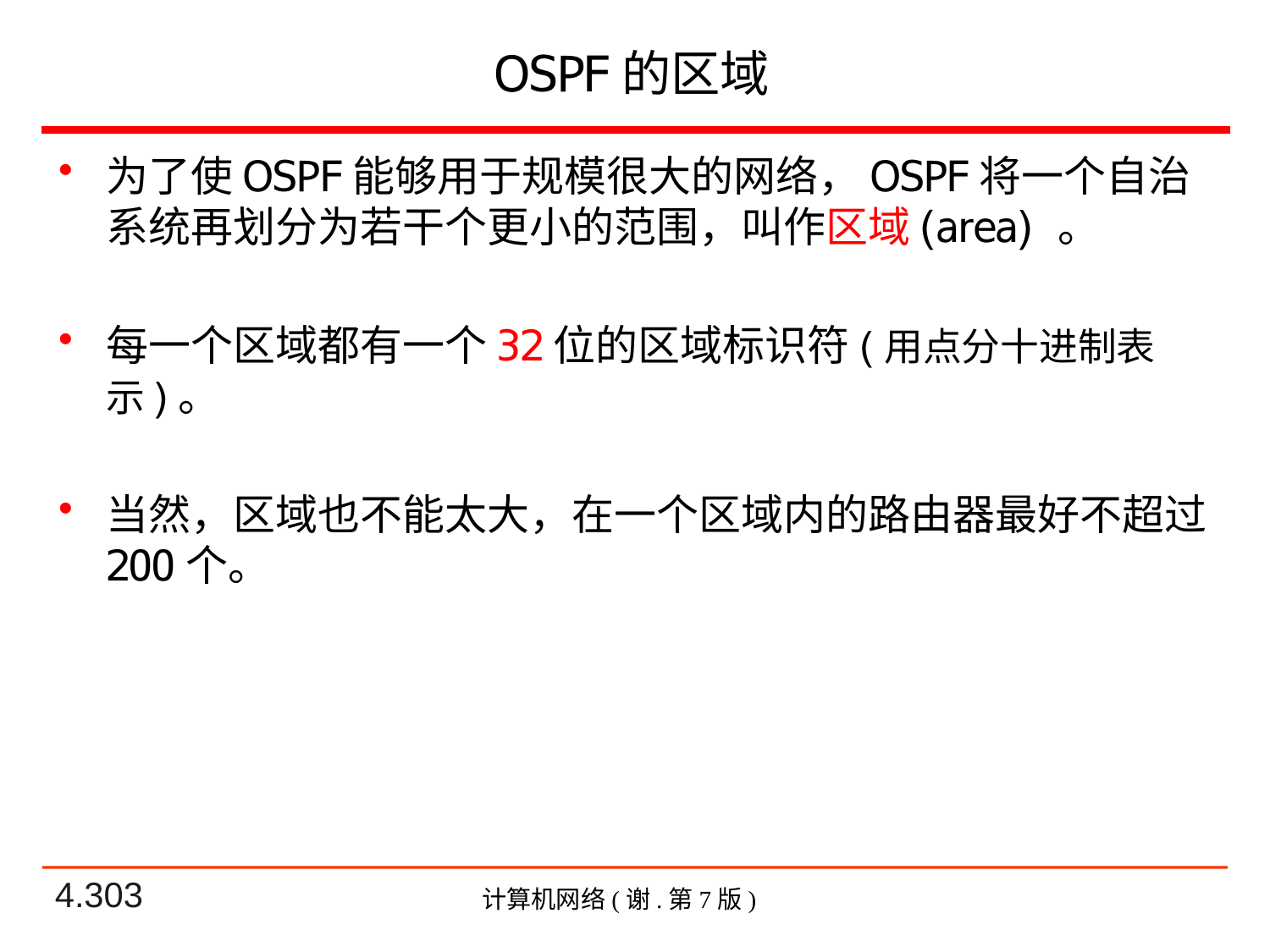

# OSPF的区域
为了使OSPF能够用于规模很大的网络，OSPF将一个自治系统再划分为若干个更小的范围，叫作区域(area) 。

每一个区域都有一个32位的区域标识符(用点分十进制表示)。

当然，区域也不能太大，在一个区域内的路由器最好不超过 200个。